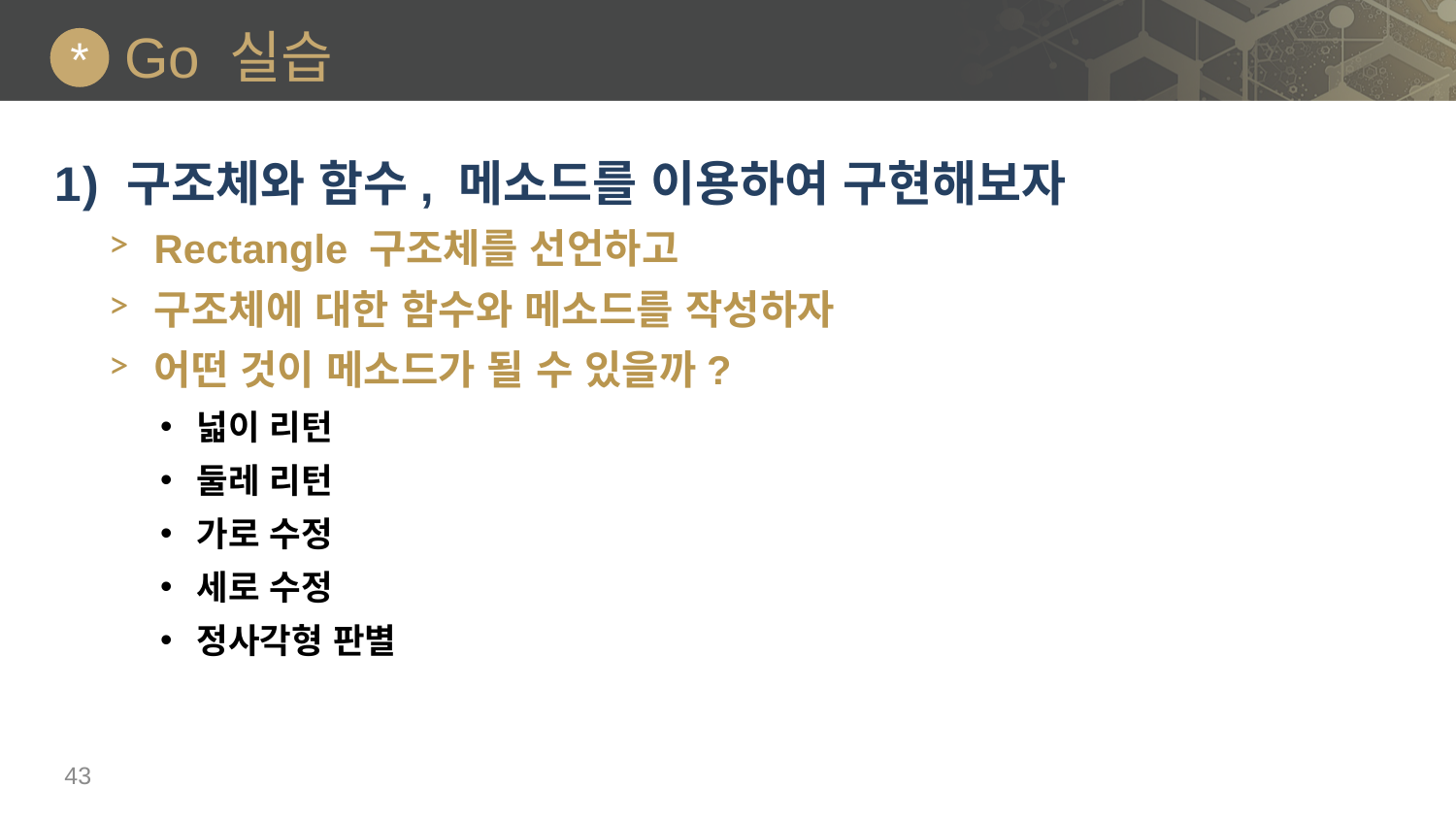

# Go 실습
*
구조체와 함수, 메소드를 이용하여 구현해보자
Rectangle 구조체를 선언하고
구조체에 대한 함수와 메소드를 작성하자
어떤 것이 메소드가 될 수 있을까?
넓이 리턴
둘레 리턴
가로 수정
세로 수정
정사각형 판별

43